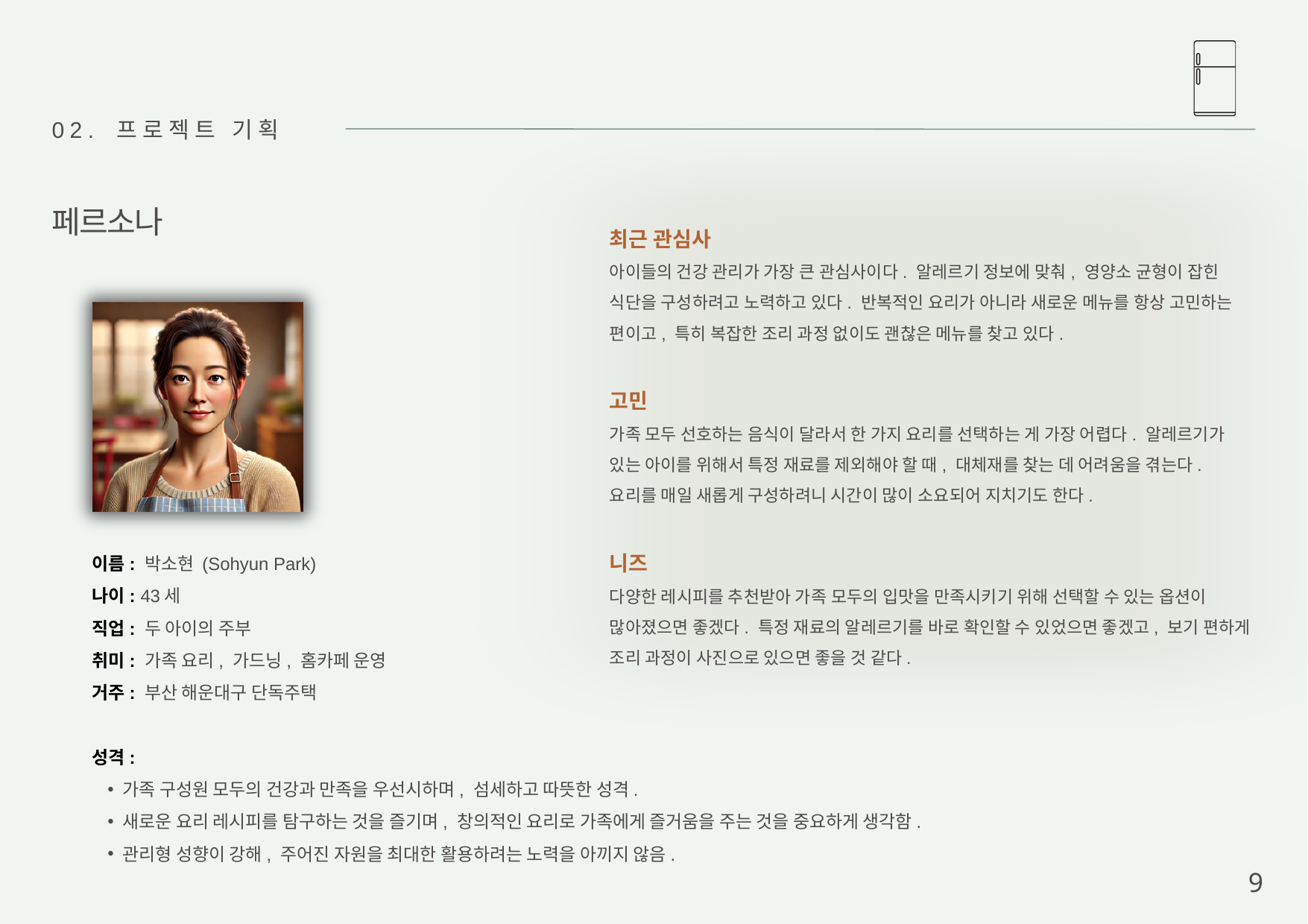

02. 프로젝트 기획

최근 관심사
아이들의 건강 관리가 가장 큰 관심사이다. 알레르기 정보에 맞춰, 영양소 균형이 잡힌 식단을 구성하려고 노력하고 있다. 반복적인 요리가 아니라 새로운 메뉴를 항상 고민하는 편이고, 특히 복잡한 조리 과정 없이도 괜찮은 메뉴를 찾고 있다.

고민
가족 모두 선호하는 음식이 달라서 한 가지 요리를 선택하는 게 가장 어렵다. 알레르기가 있는 아이를 위해서 특정 재료를 제외해야 할 때, 대체재를 찾는 데 어려움을 겪는다. 요리를 매일 새롭게 구성하려니 시간이 많이 소요되어 지치기도 한다.

니즈
다양한 레시피를 추천받아 가족 모두의 입맛을 만족시키기 위해 선택할 수 있는 옵션이 많아졌으면 좋겠다. 특정 재료의 알레르기를 바로 확인할 수 있었으면 좋겠고, 보기 편하게 조리 과정이 사진으로 있으면 좋을 것 같다.
페르소나

이름: 박소현 (Sohyun Park)
나이: 43세
직업: 두 아이의 주부
취미: 가족 요리, 가드닝, 홈카페 운영
거주: 부산 해운대구 단독주택

성격:
가족 구성원 모두의 건강과 만족을 우선시하며, 섬세하고 따뜻한 성격.
새로운 요리 레시피를 탐구하는 것을 즐기며, 창의적인 요리로 가족에게 즐거움을 주는 것을 중요하게 생각함.
관리형 성향이 강해, 주어진 자원을 최대한 활용하려는 노력을 아끼지 않음.
9